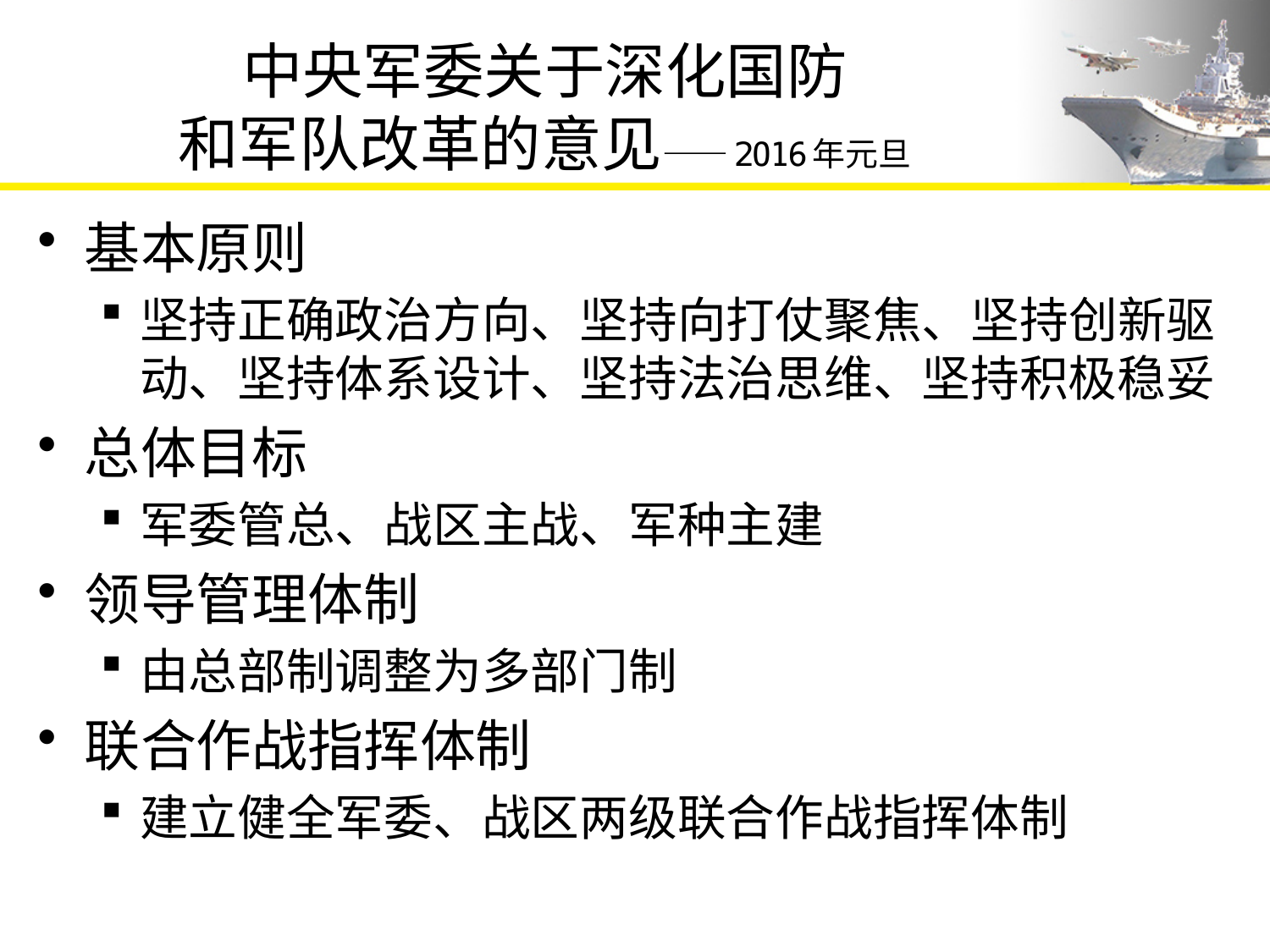

# 中央军委关于深化国防 和军队改革的意见——2016年元旦
基本原则
坚持正确政治方向、坚持向打仗聚焦、坚持创新驱动、坚持体系设计、坚持法治思维、坚持积极稳妥
总体目标
军委管总、战区主战、军种主建
领导管理体制
由总部制调整为多部门制
联合作战指挥体制
建立健全军委、战区两级联合作战指挥体制